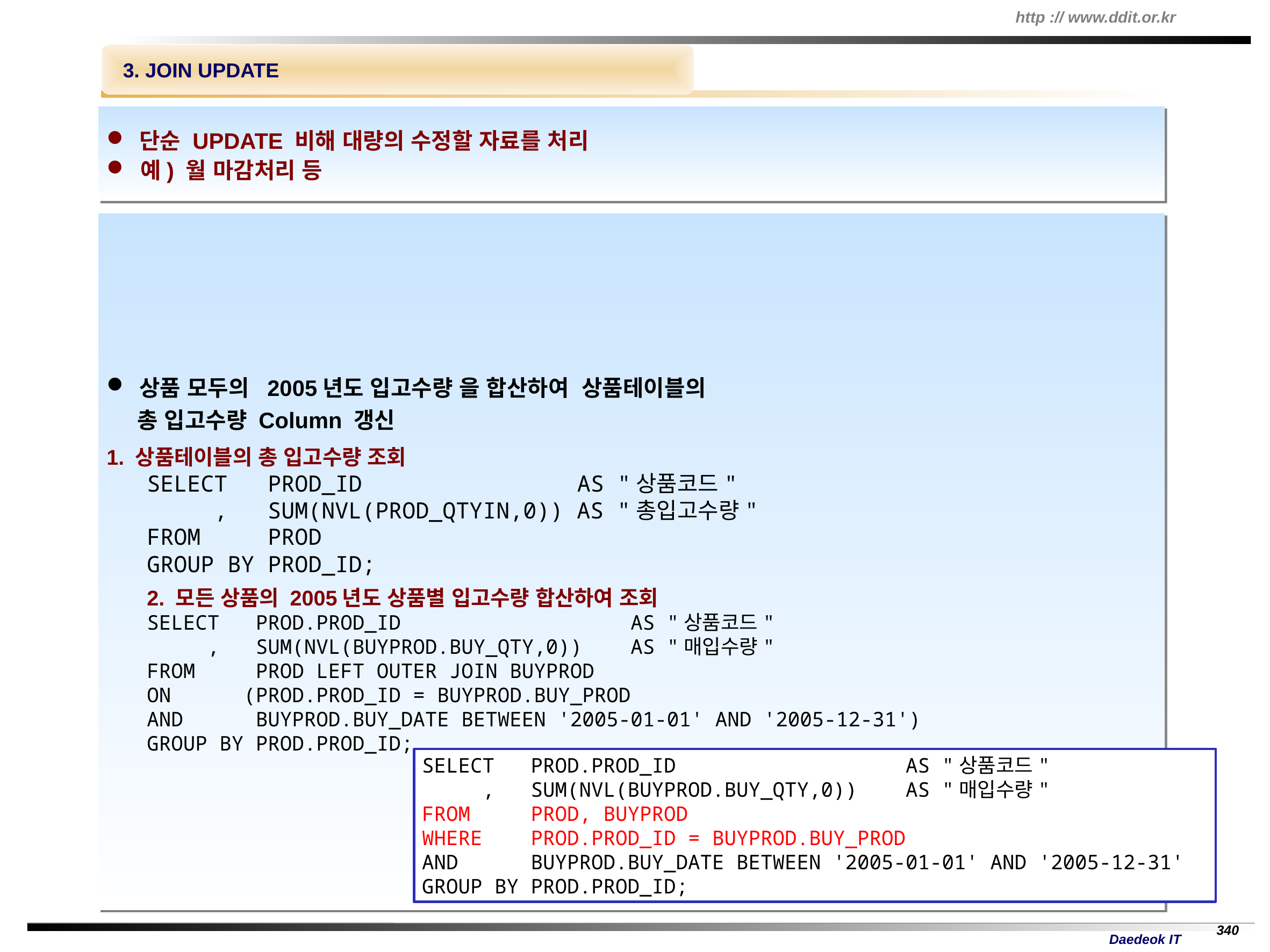

3. JOIN UPDATE

 단순 UPDATE 비해 대량의 수정할 자료를 처리
 예) 월 마감처리 등
 상품 모두의  2005년도 입고수량 을 합산하여  상품테이블의
    총 입고수량 Column 갱신

1. 상품테이블의 총 입고수량 조회
SELECT   PROD_ID                AS "상품코드"
     ,   SUM(NVL(PROD_QTYIN,0)) AS "총입고수량"
FROM     PROD
GROUP BY PROD_ID;

2. 모든 상품의 2005년도 상품별 입고수량 합산하여 조회
SELECT   PROD.PROD_ID                   AS "상품코드"
     ,   SUM(NVL(BUYPROD.BUY_QTY,0))    AS "매입수량"
FROM     PROD LEFT OUTER JOIN BUYPROD
ON      (PROD.PROD_ID = BUYPROD.BUY_PROD
AND      BUYPROD.BUY_DATE BETWEEN '2005-01-01' AND '2005-12-31')
GROUP BY PROD.PROD_ID;
SELECT   PROD.PROD_ID                   AS "상품코드"
     ,   SUM(NVL(BUYPROD.BUY_QTY,0))    AS "매입수량"
FROM     PROD, BUYPROD
WHERE    PROD.PROD_ID = BUYPROD.BUY_PROD
AND      BUYPROD.BUY_DATE BETWEEN '2005-01-01' AND '2005-12-31'
GROUP BY PROD.PROD_ID;